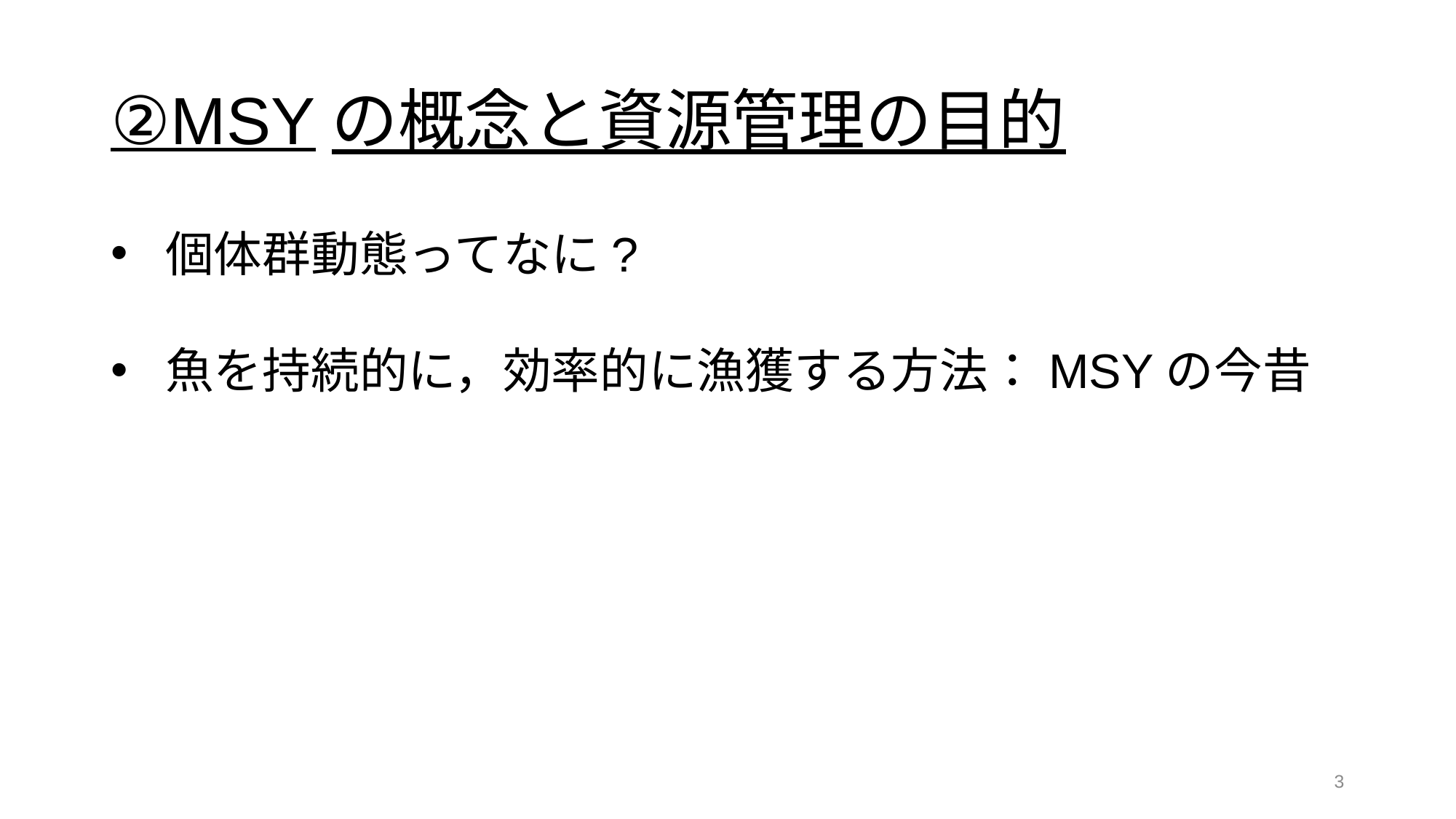

# ②MSYの概念と資源管理の目的

個体群動態ってなに?

魚を持続的に，効率的に漁獲する方法：MSYの今昔

3